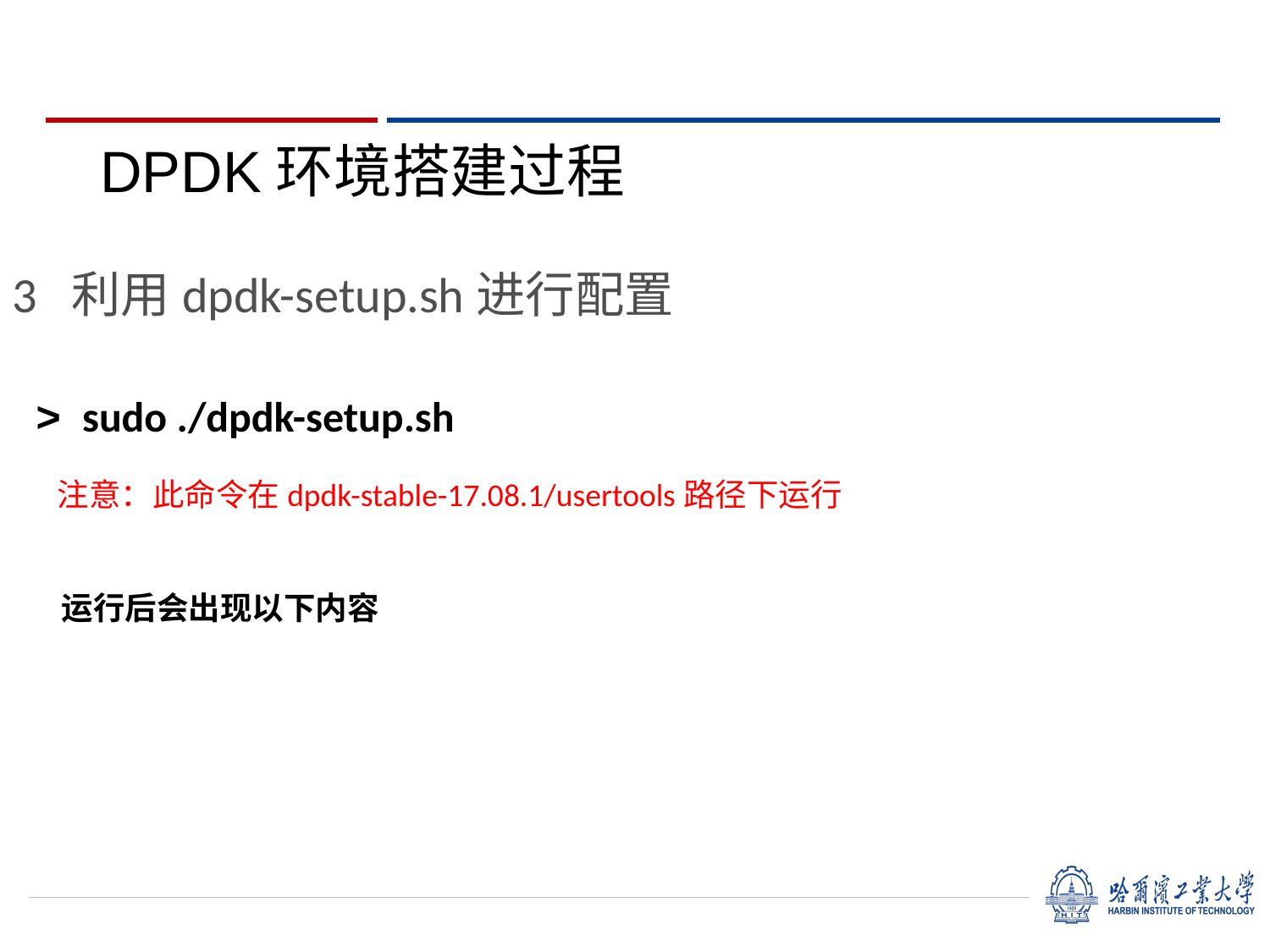

# DPDK环境搭建过程
3  利用dpdk-setup.sh进行配置

  >  sudo ./dpdk-setup.sh
注意：此命令在dpdk-stable-17.08.1/usertools路径下运行
运行后会出现以下内容